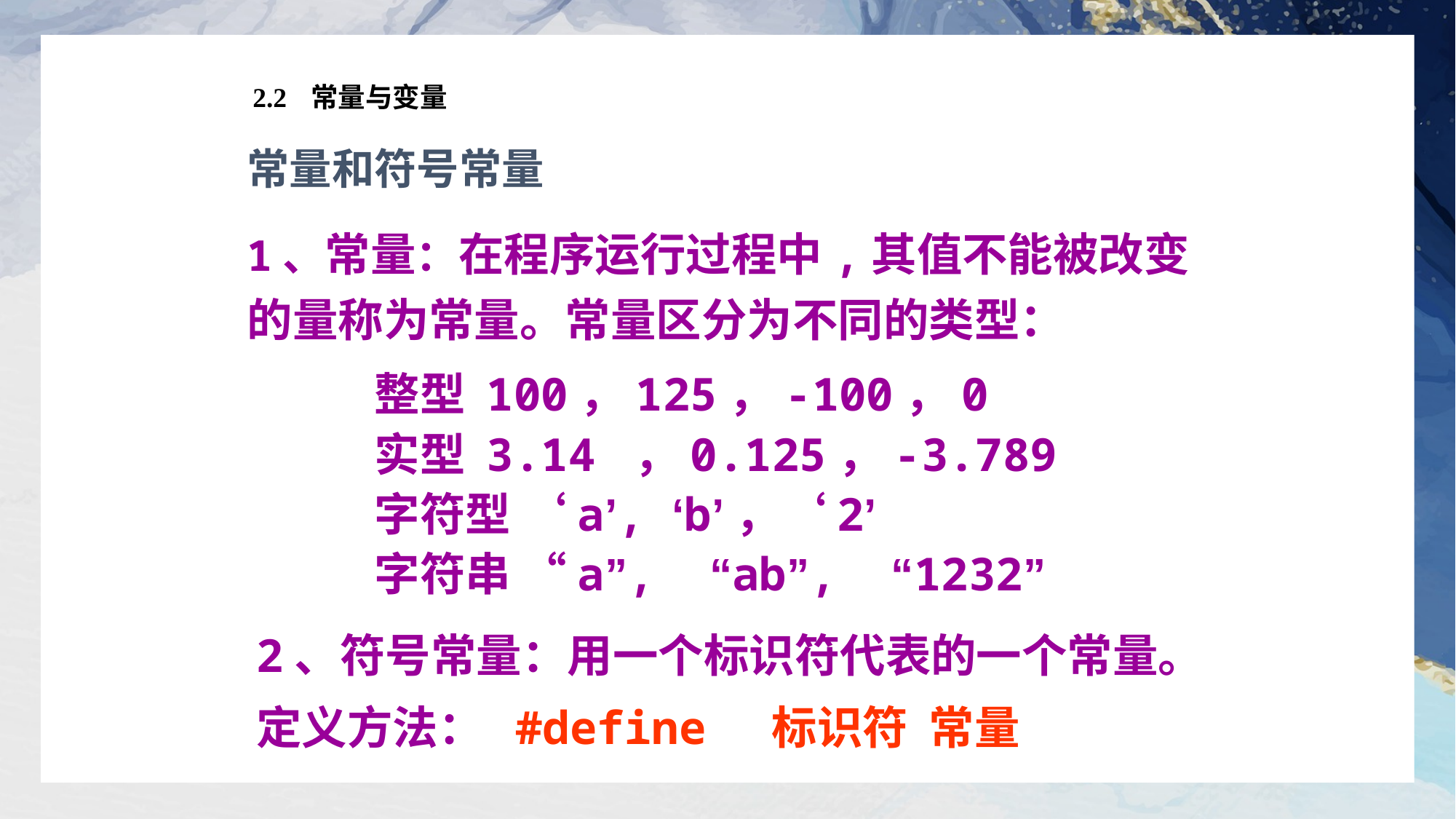

# 2.2   常量与变量
常量和符号常量

1、常量：在程序运行过程中,其值不能被改变的量称为常量。常量区分为不同的类型：
整型 100，125，-100，0
实型 3.14 ，0.125，-3.789
字符型 ‘a’, ‘b’，‘2’
字符串 “a”,  “ab”,  “1232”
2、符号常量：用一个标识符代表的一个常量。
定义方法：  #define  标识符  常量